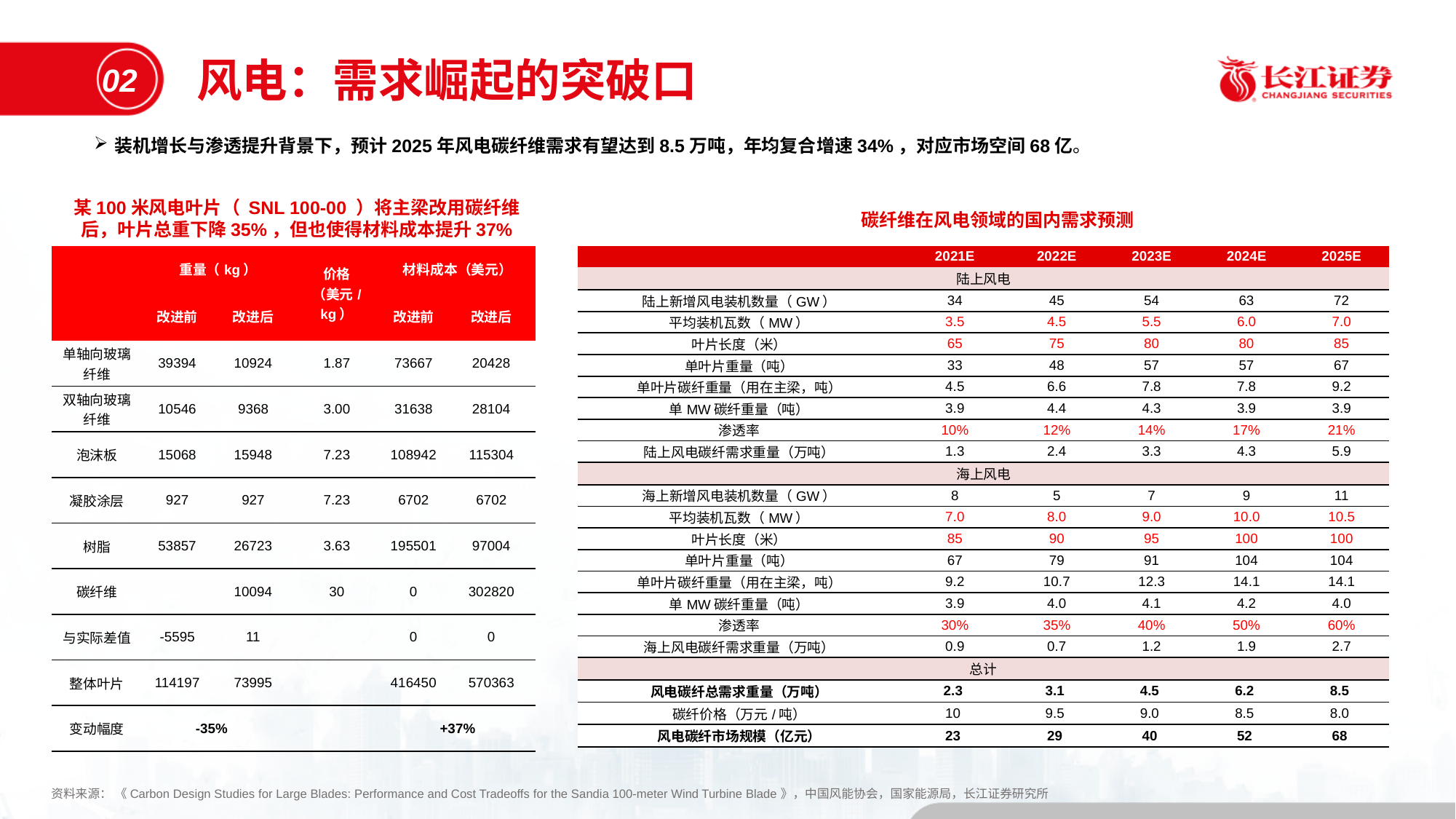

风电：需求崛起的突破口
02
装机增长与渗透提升背景下，预计2025年风电碳纤维需求有望达到8.5万吨，年均复合增速34%，对应市场空间68亿。
某100米风电叶片（ SNL 100-00 ）将主梁改用碳纤维后，叶片总重下降35%，但也使得材料成本提升37%
碳纤维在风电领域的国内需求预测
|  | 重量（kg） |  |  | 价格 （美元/kg） | 材料成本（美元） |  |
| --- | --- | --- | --- | --- | --- | --- |
|  | 改进前 | 改进后 |  |  | 改进前 | 改进后 |
| 单轴向玻璃纤维 | 39394 | 10924 |  | 1.87 | 73667 | 20428 |
| 双轴向玻璃纤维 | 10546 | 9368 |  | 3.00 | 31638 | 28104 |
| 泡沫板 | 15068 | 15948 |  | 7.23 | 108942 | 115304 |
| 凝胶涂层 | 927 | 927 |  | 7.23 | 6702 | 6702 |
| 树脂 | 53857 | 26723 |  | 3.63 | 195501 | 97004 |
| 碳纤维 |  | 10094 |  | 30 | 0 | 302820 |
| 与实际差值 | -5595 | 11 |  |  | 0 | 0 |
| 整体叶片 | 114197 | 73995 |  |  | 416450 | 570363 |
| 变动幅度 | -35% |  |  |  | +37% |  |
|  | 2021E | 2022E | 2023E | 2024E | 2025E |
| --- | --- | --- | --- | --- | --- |
| 陆上风电 |  |  |  |  |  |
| 陆上新增风电装机数量（GW） | 34 | 45 | 54 | 63 | 72 |
| 平均装机瓦数（MW） | 3.5 | 4.5 | 5.5 | 6.0 | 7.0 |
| 叶片长度（米） | 65 | 75 | 80 | 80 | 85 |
| 单叶片重量（吨） | 33 | 48 | 57 | 57 | 67 |
| 单叶片碳纤重量（用在主梁，吨） | 4.5 | 6.6 | 7.8 | 7.8 | 9.2 |
| 单MW碳纤重量（吨） | 3.9 | 4.4 | 4.3 | 3.9 | 3.9 |
| 渗透率 | 10% | 12% | 14% | 17% | 21% |
| 陆上风电碳纤需求重量（万吨） | 1.3 | 2.4 | 3.3 | 4.3 | 5.9 |
| 海上风电 |  |  |  |  |  |
| 海上新增风电装机数量（GW） | 8 | 5 | 7 | 9 | 11 |
| 平均装机瓦数（MW） | 7.0 | 8.0 | 9.0 | 10.0 | 10.5 |
| 叶片长度（米） | 85 | 90 | 95 | 100 | 100 |
| 单叶片重量（吨） | 67 | 79 | 91 | 104 | 104 |
| 单叶片碳纤重量（用在主梁，吨） | 9.2 | 10.7 | 12.3 | 14.1 | 14.1 |
| 单MW碳纤重量（吨） | 3.9 | 4.0 | 4.1 | 4.2 | 4.0 |
| 渗透率 | 30% | 35% | 40% | 50% | 60% |
| 海上风电碳纤需求重量（万吨） | 0.9 | 0.7 | 1.2 | 1.9 | 2.7 |
| 总计 |  |  |  |  |  |
| 风电碳纤总需求重量（万吨） | 2.3 | 3.1 | 4.5 | 6.2 | 8.5 |
| 碳纤价格（万元/吨） | 10 | 9.5 | 9.0 | 8.5 | 8.0 |
| 风电碳纤市场规模（亿元） | 23 | 29 | 40 | 52 | 68 |
资料来源： 《Carbon Design Studies for Large Blades: Performance and Cost Tradeoffs for the Sandia 100-meter Wind Turbine Blade》，中国风能协会，国家能源局，长江证券研究所